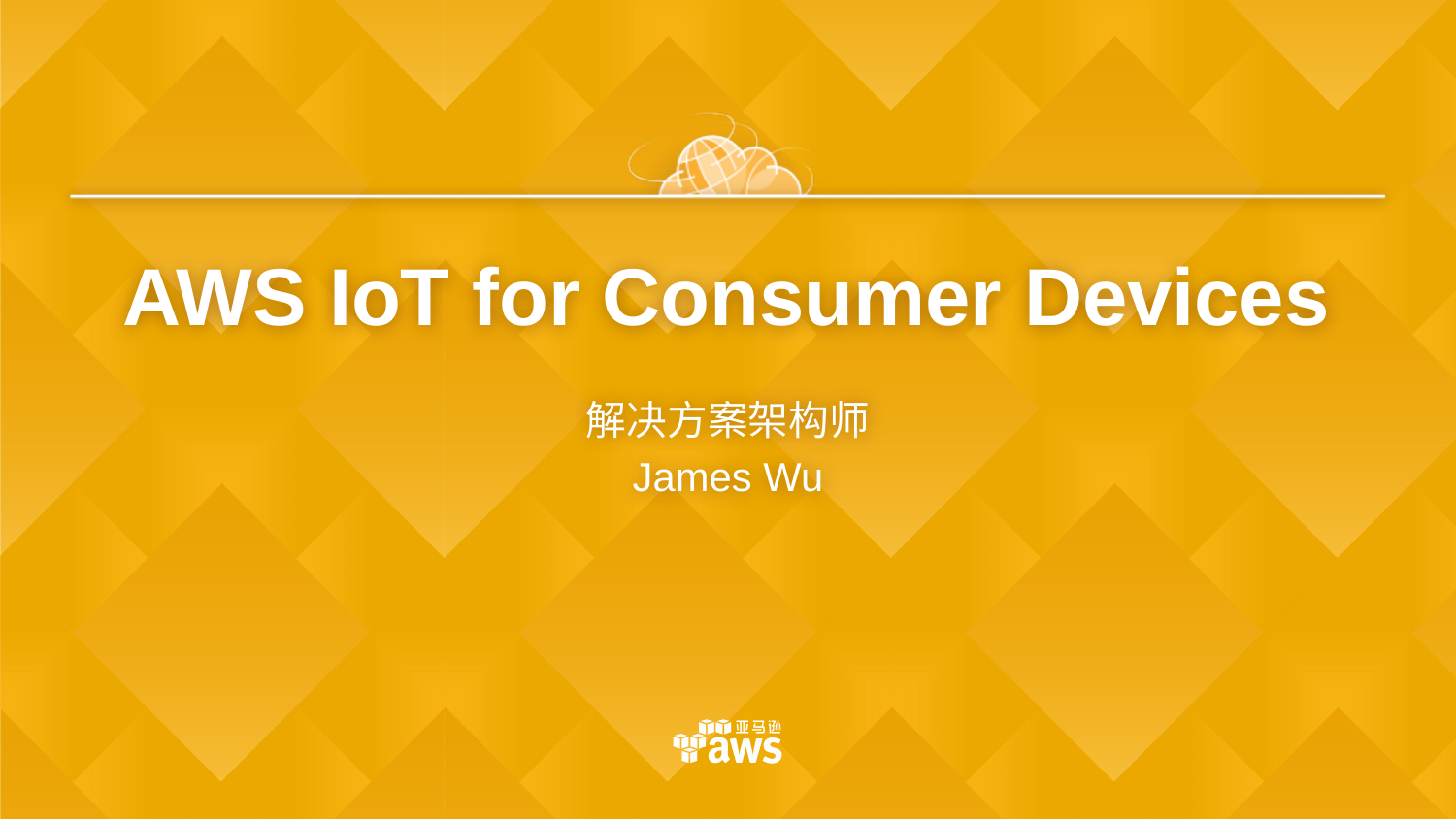

# AWS IoT for Consumer Devices
解决方案架构师
James Wu